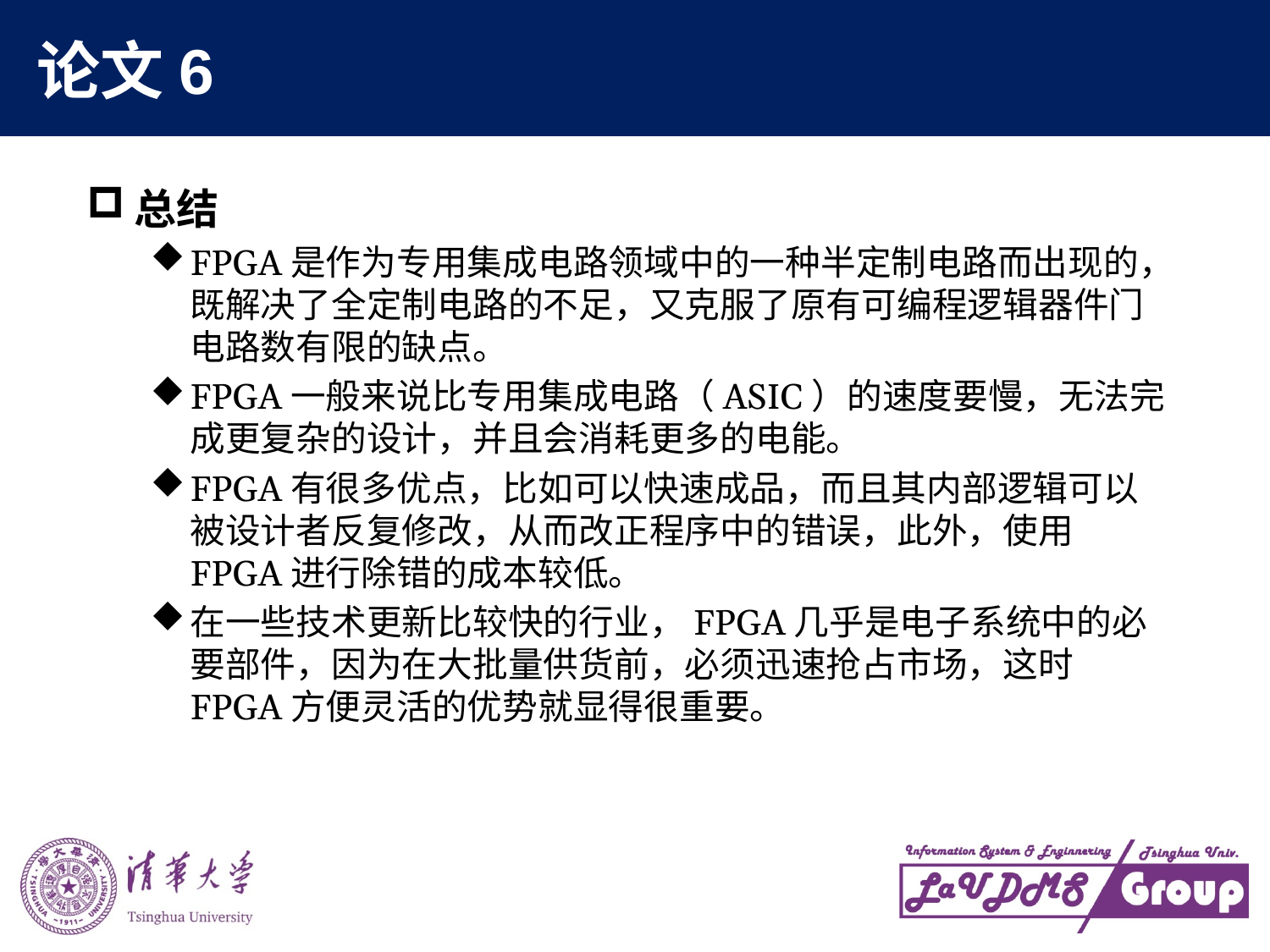

# 论文6
总结
FPGA是作为专用集成电路领域中的一种半定制电路而出现的，既解决了全定制电路的不足，又克服了原有可编程逻辑器件门电路数有限的缺点。
FPGA一般来说比专用集成电路（ASIC）的速度要慢，无法完成更复杂的设计，并且会消耗更多的电能。
FPGA有很多优点，比如可以快速成品，而且其内部逻辑可以被设计者反复修改，从而改正程序中的错误，此外，使用FPGA进行除错的成本较低。
在一些技术更新比较快的行业，FPGA几乎是电子系统中的必要部件，因为在大批量供货前，必须迅速抢占市场，这时FPGA方便灵活的优势就显得很重要。